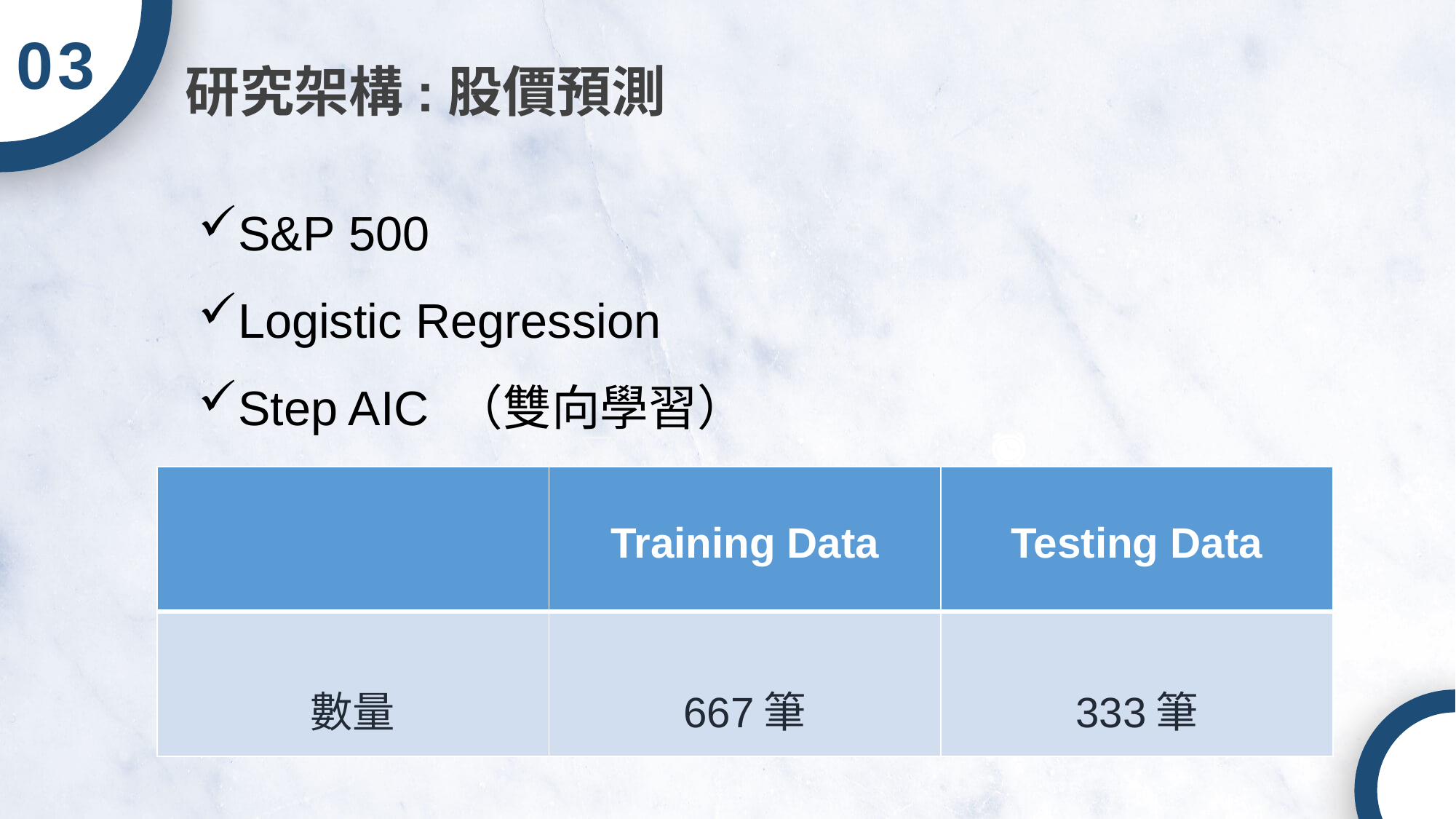

03
研究架構:股價預測
S&P 500
Logistic Regression
Step AIC （雙向學習）

|  | Training Data | Testing Data |
| --- | --- | --- |
| 數量 | 667筆 | 333筆 |